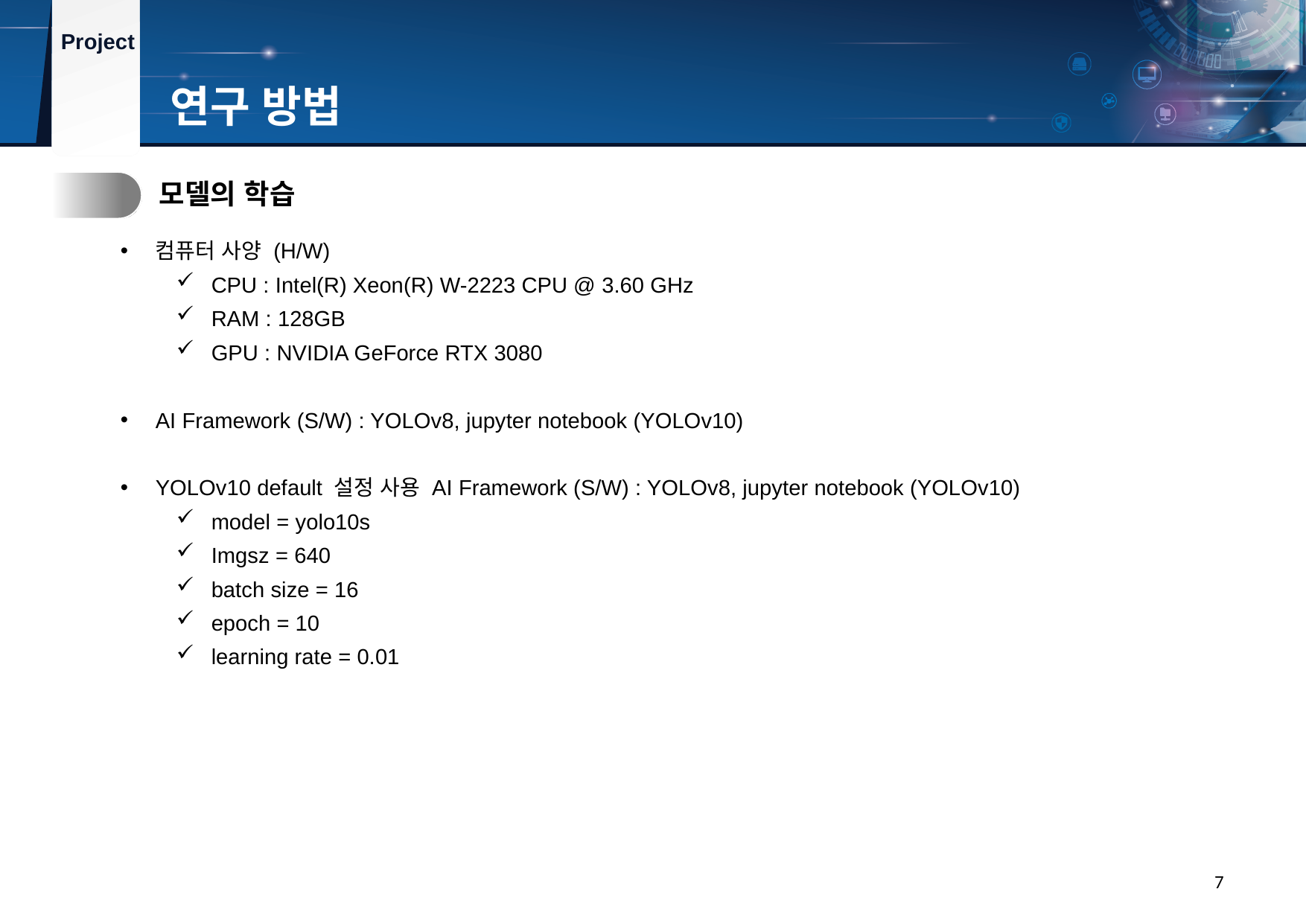

연구 방법

1.
모델의 학습
컴퓨터 사양 (H/W)
CPU : Intel(R) Xeon(R) W-2223 CPU @ 3.60 GHz
RAM : 128GB
GPU : NVIDIA GeForce RTX 3080

AI Framework (S/W) : YOLOv8, jupyter notebook (YOLOv10)

YOLOv10 default 설정 사용 AI Framework (S/W) : YOLOv8, jupyter notebook (YOLOv10)
model = yolo10s
Imgsz = 640
batch size = 16
epoch = 10
learning rate = 0.01
7